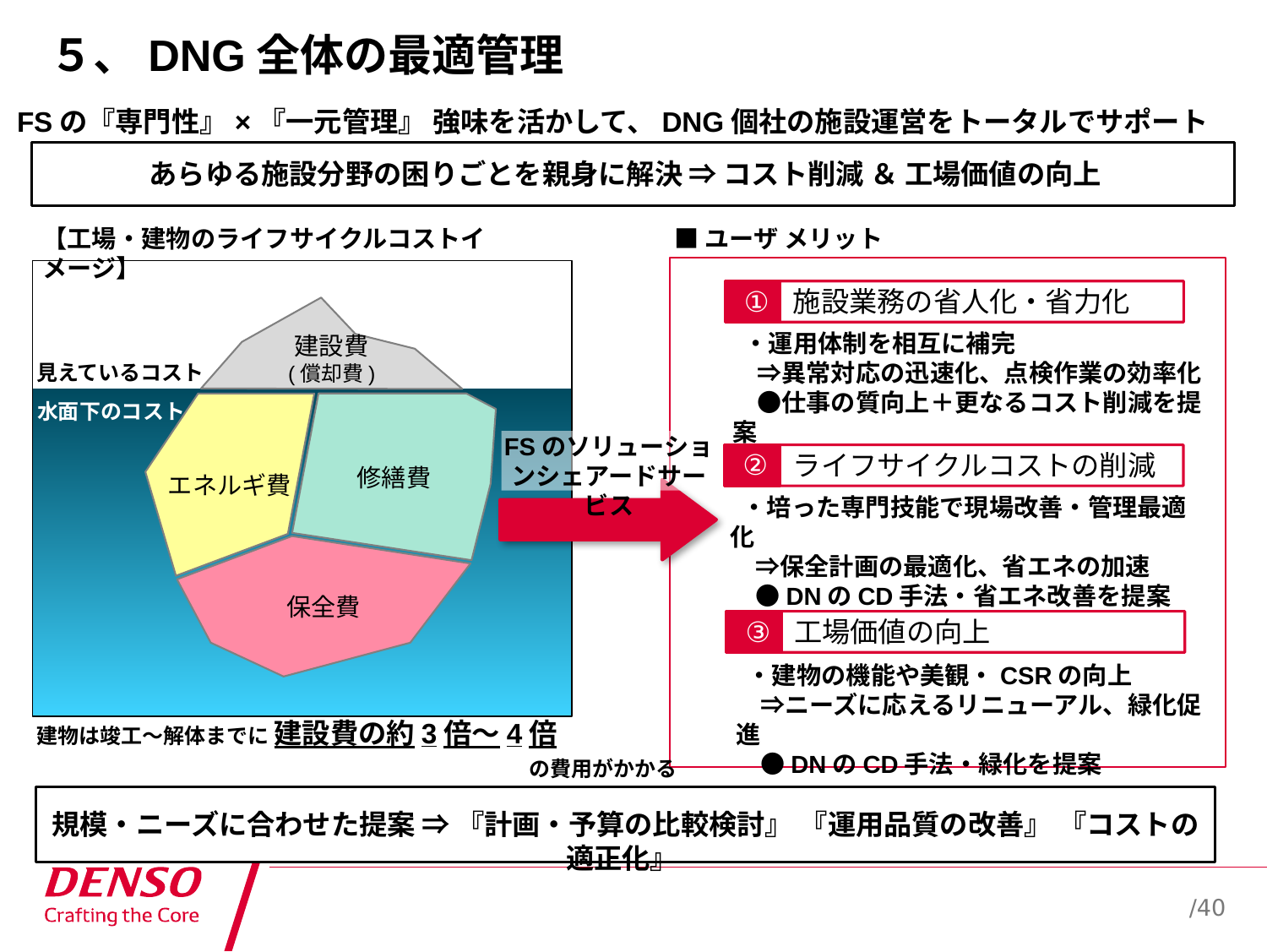

# ５、DNG全体の最適管理
FSの『専門性』×『一元管理』 強味を活かして、DNG個社の施設運営をトータルでサポート

あらゆる施設分野の困りごとを親身に解決 ⇒ コスト削減 ＆ 工場価値の向上
【工場・建物のライフサイクルコストイメージ】
■ユーザ メリット

施設業務の省人化・省力化
①

建設費
(償却費)
 ・運用体制を相互に補完
　⇒異常対応の迅速化、点検作業の効率化
　●仕事の質向上＋更なるコスト削減を提案
見えているコスト
水面下のコスト

エネルギ費
修繕費
FSのソリューションシェアードサービス
②
ライフサイクルコストの削減

 ・培った専門技能で現場改善・管理最適化
　⇒保全計画の最適化、省エネの加速
　●DNのCD手法・省エネ改善を提案
保全費
工場価値の向上
③

 ・建物の機能や美観・CSRの向上
　⇒ニーズに応えるリニューアル、緑化促進
　●DNのCD手法・緑化を提案
建物は竣工～解体までに 建設費の約3倍～4倍
　　　　　　　　　　　　　　　　　　　　　　　　　　　　　の費用がかかる

規模・ニーズに合わせた提案 ⇒ 『計画・予算の比較検討』 『運用品質の改善』 『コストの適正化』